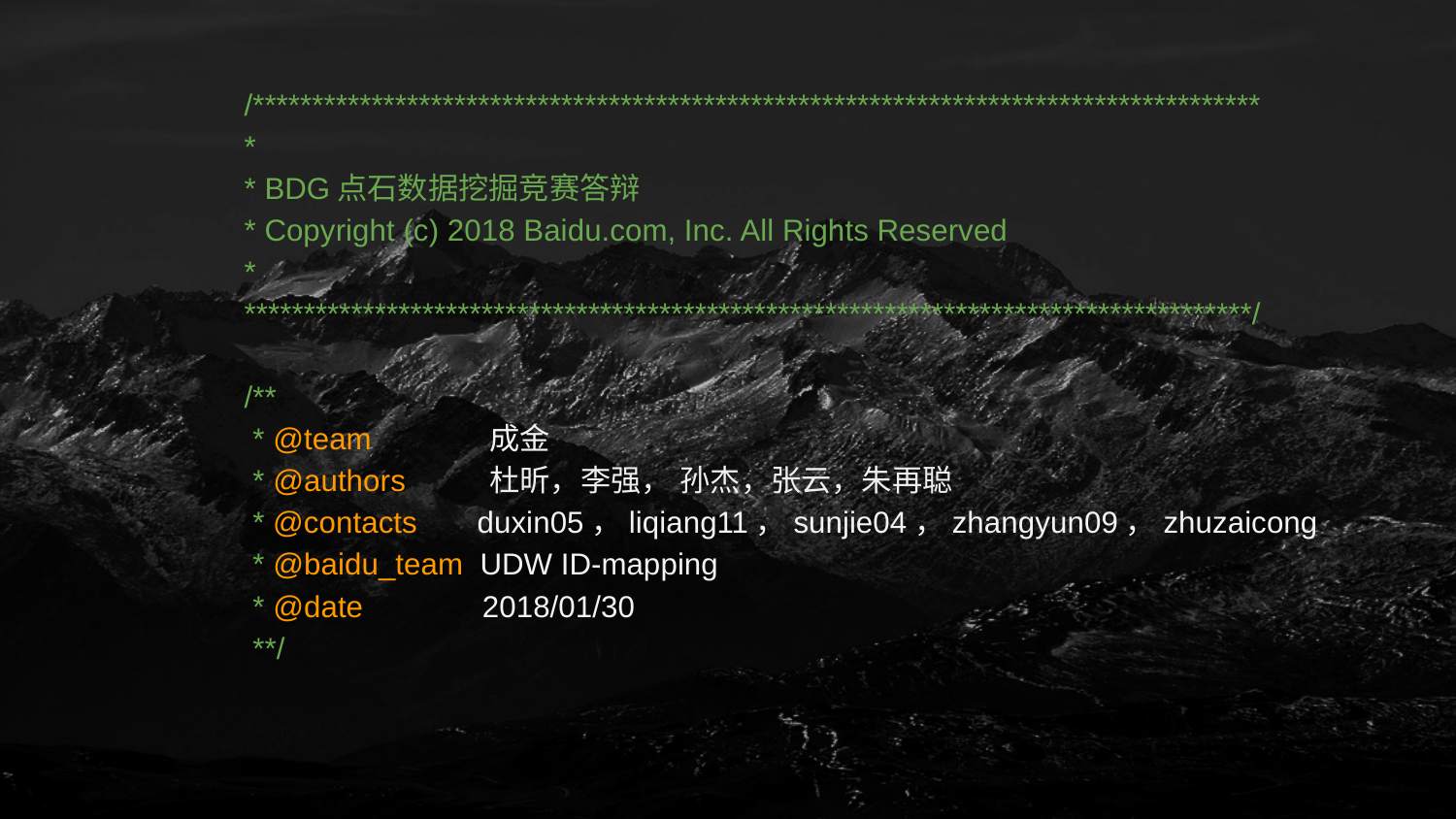

/*************************************************************************************
*
* BDG点石数据挖掘竞赛答辩
* Copyright (c) 2018 Baidu.com, Inc. All Rights Reserved
*
*************************************************************************************/

/**
 * @team             成金
 * @authors         杜昕，李强， 孙杰，张云，朱再聪
 * @contacts       duxin05，liqiang11，sunjie04，zhangyun09，zhuzaicong
 * @baidu_team  UDW ID-mapping
 * @date              2018/01/30
 **/